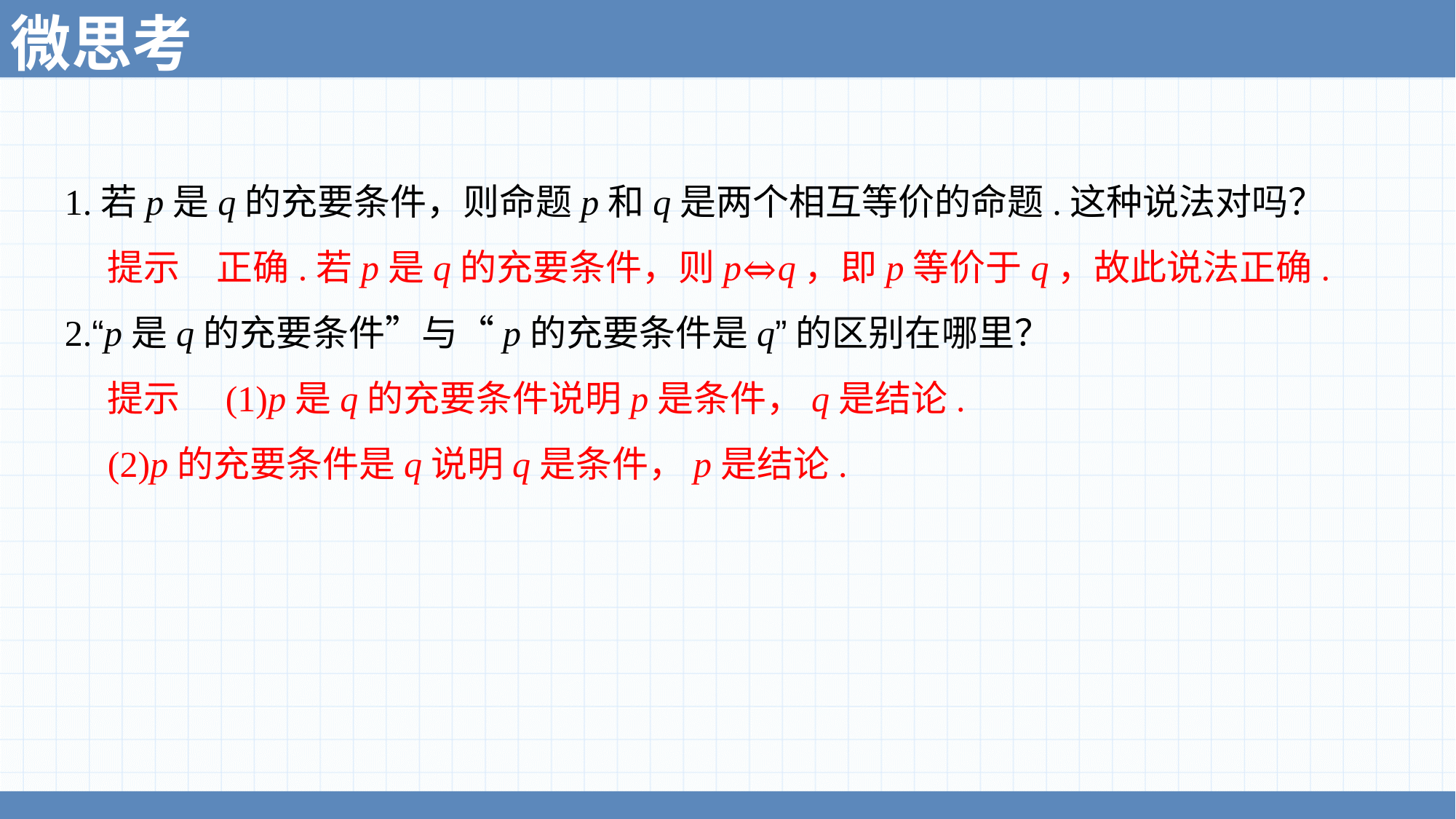

微思考
1.若p是q的充要条件，则命题p和q是两个相互等价的命题.这种说法对吗？
	提示　正确.若p是q的充要条件，则p⇔q，即p等价于q，故此说法正确.
2.“p是q的充要条件”与“p的充要条件是q”的区别在哪里？
	提示　(1)p是q的充要条件说明p是条件，q是结论.
	(2)p的充要条件是q说明q是条件，p是结论.